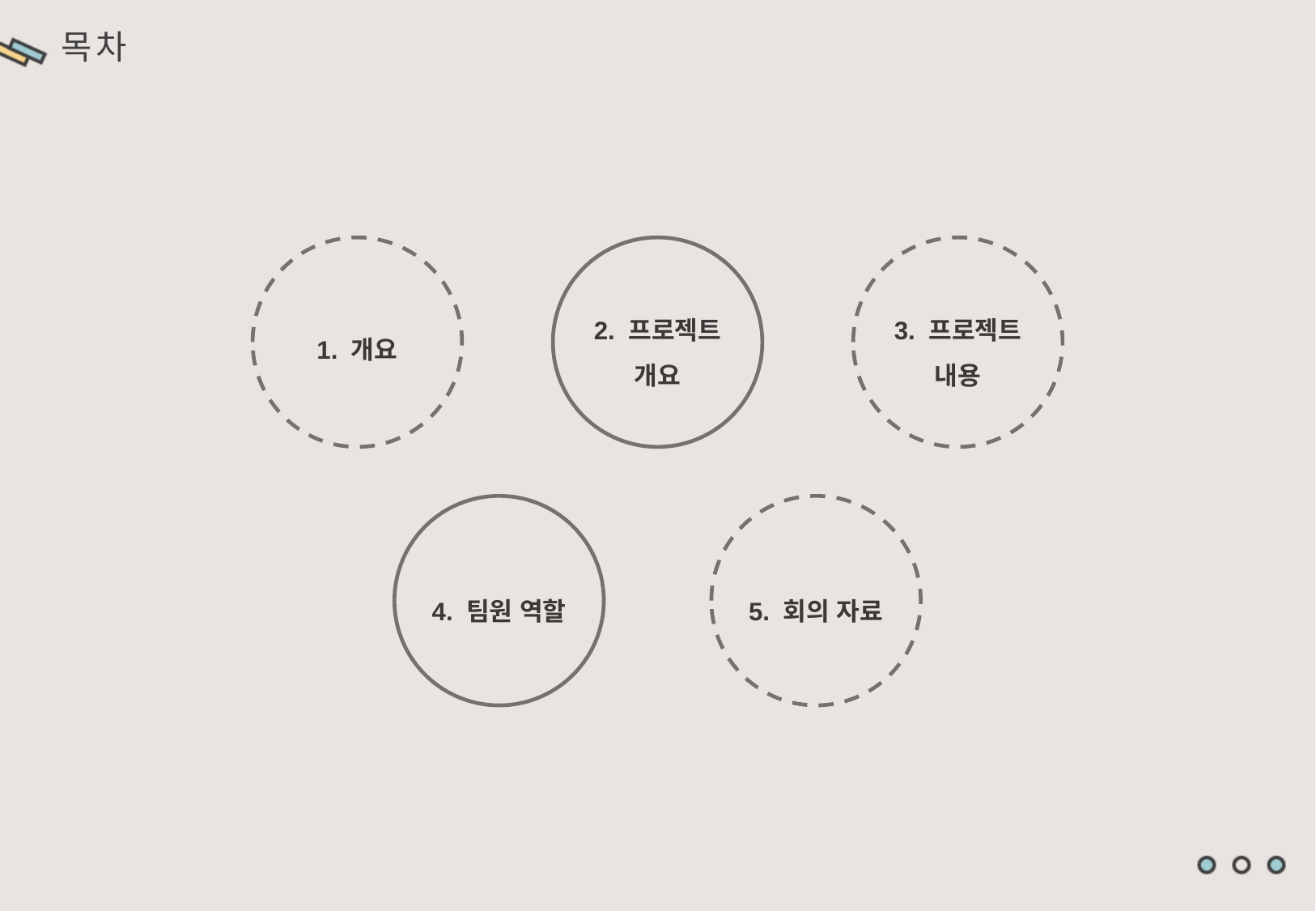

목 차

2. 프로젝트 개요
3. 프로젝트
내용
1. 개요

4. 팀원 역할
5. 회의 자료